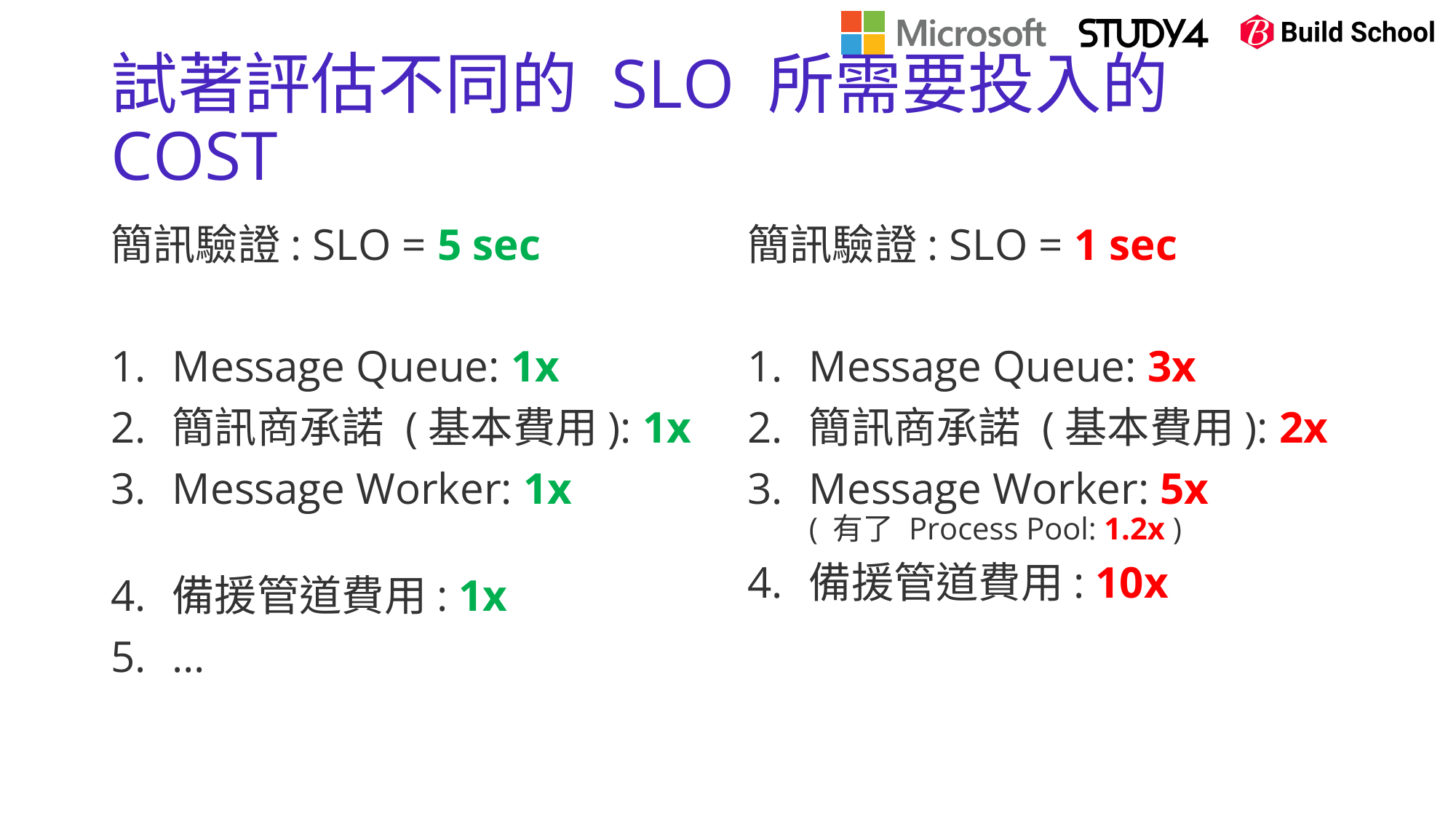

# 試著評估不同的 SLO 所需要投入的 COST
簡訊驗證: SLO = 5 sec

Message Queue: 1x
簡訊商承諾 (基本費用): 1x
Message Worker: 1x
備援管道費用: 1x
…
簡訊驗證: SLO = 1 sec

Message Queue: 3x
簡訊商承諾 (基本費用): 2x
Message Worker: 5x
( 有了 Process Pool: 1.2x )
備援管道費用: 10x